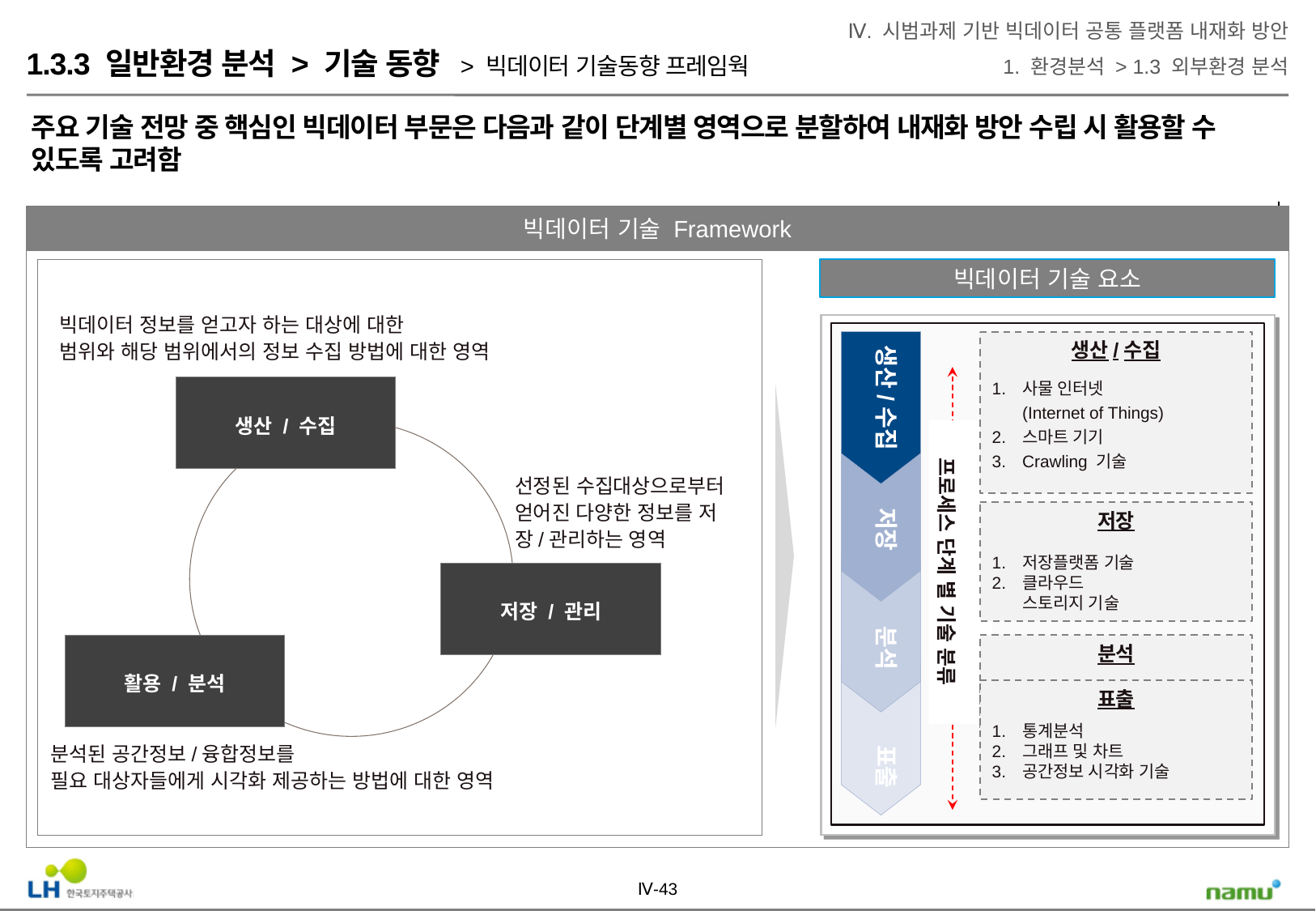

Ⅳ. 시범과제 기반 빅데이터 공통 플랫폼 내재화 방안
1. 환경분석 > 1.3 외부환경 분석
1.3.3 일반환경 분석 > 기술 동향  > 빅데이터 기술동향 프레임웍
주요 기술 전망 중 핵심인 빅데이터 부문은 다음과 같이 단계별 영역으로 분할하여 내재화 방안 수립 시 활용할 수 있도록 고려함
빅데이터 기술 Framework

빅데이터 기술 요소
빅데이터 정보를 얻고자 하는 대상에 대한
범위와 해당 범위에서의 정보 수집 방법에 대한 영역
생산 / 수집

저장 / 관리
활용 / 분석
선정된 수집대상으로부터 얻어진 다양한 정보를 저장/관리하는 영역
분석된 공간정보/융합정보를
필요 대상자들에게 시각화 제공하는 방법에 대한 영역

생산/수집
프로세스 단계 별 기술 분류
저장
분석
표출
생산/수집

사물 인터넷
(Internet of Things)
스마트 기기
Crawling 기술
저장

저장플랫폼 기술
클라우드
스토리지 기술
분석
표출

통계분석
그래프 및 차트
공간정보 시각화 기술